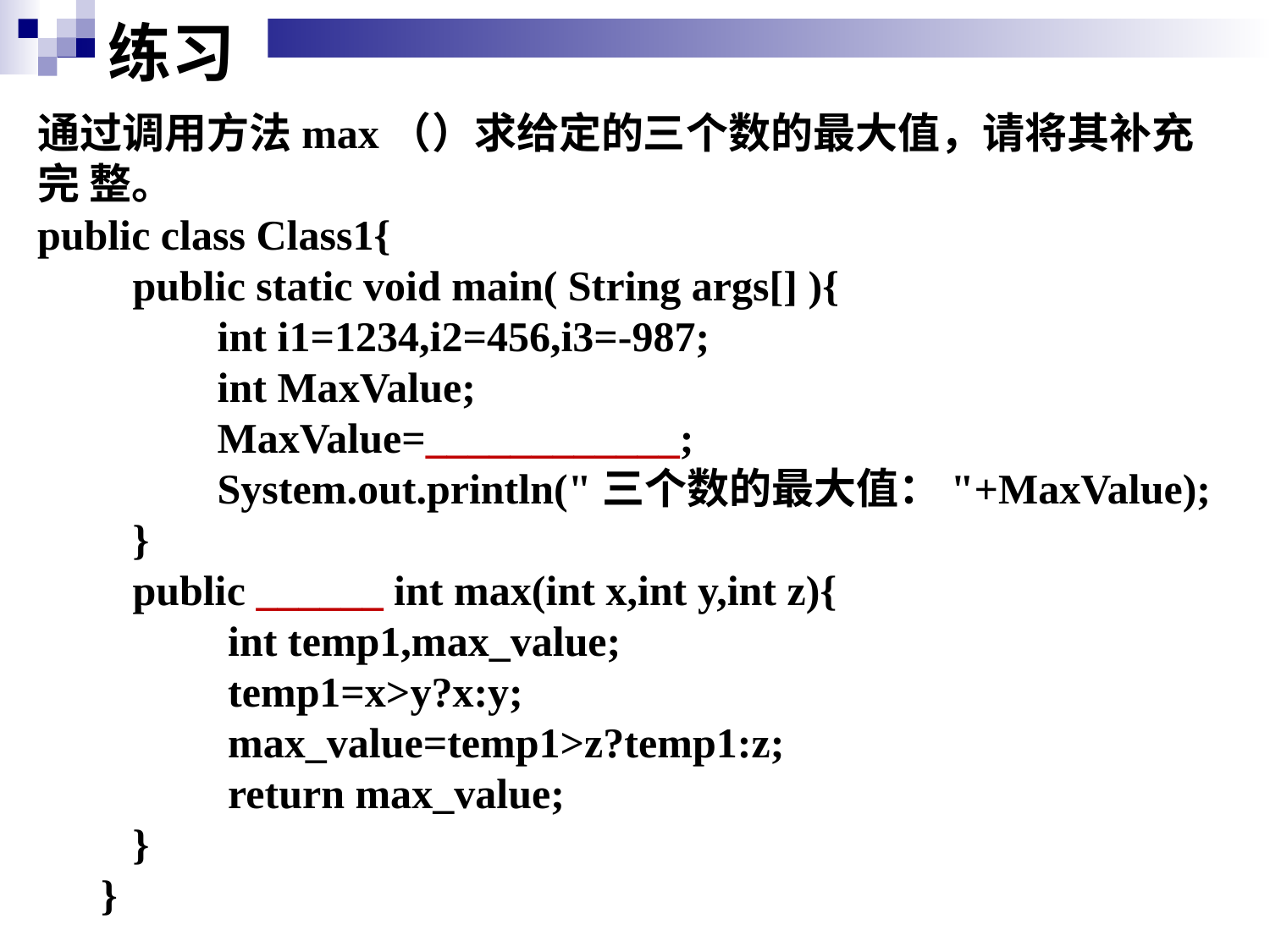

# 练习
通过调用方法max（）求给定的三个数的最大值，请将其补充完 整。
public class Class1{
   public static void main( String args[] ){
     int i1=1234,i2=456,i3=-987;
     int MaxValue;
     MaxValue=____________;
     System.out.println("三个数的最大值："+MaxValue);
   }
   public ______ int max(int x,int y,int z){
      int temp1,max_value;
      temp1=x>y?x:y;
      max_value=temp1>z?temp1:z;
      return max_value;
   }
}